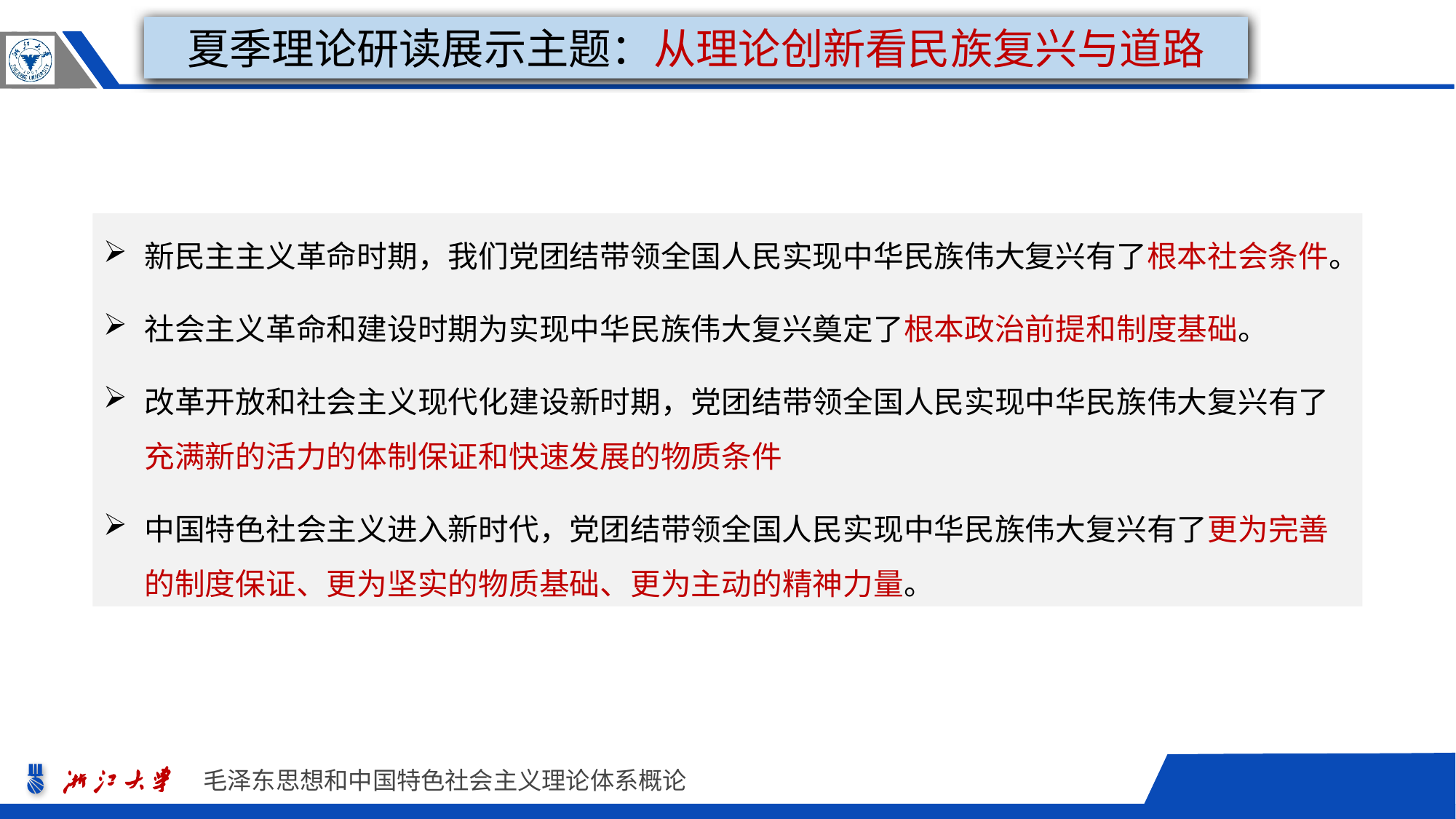

夏季理论研读展示主题：从理论创新看民族复兴与道路
新民主主义革命时期，我们党团结带领全国人民实现中华民族伟大复兴有了根本社会条件。
社会主义革命和建设时期为实现中华民族伟大复兴奠定了根本政治前提和制度基础。
改革开放和社会主义现代化建设新时期，党团结带领全国人民实现中华民族伟大复兴有了充满新的活力的体制保证和快速发展的物质条件
中国特色社会主义进入新时代，党团结带领全国人民实现中华民族伟大复兴有了更为完善的制度保证、更为坚实的物质基础、更为主动的精神力量。